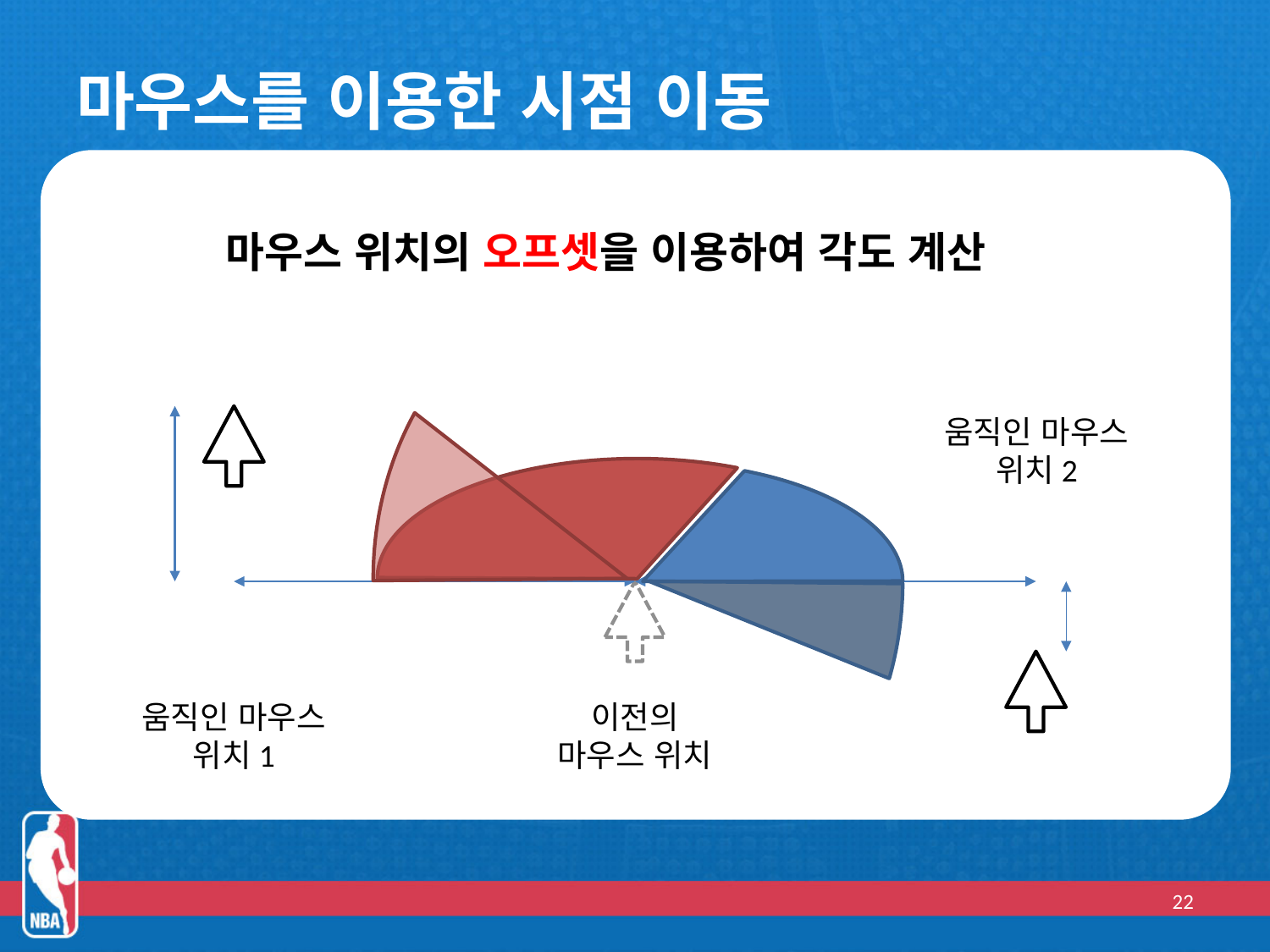

# 마우스를 이용한 시점 이동

마우스 위치의 오프셋을 이용하여 각도 계산

움직인 마우스 위치2

움직인 마우스 위치1
이전의 마우스 위치
22